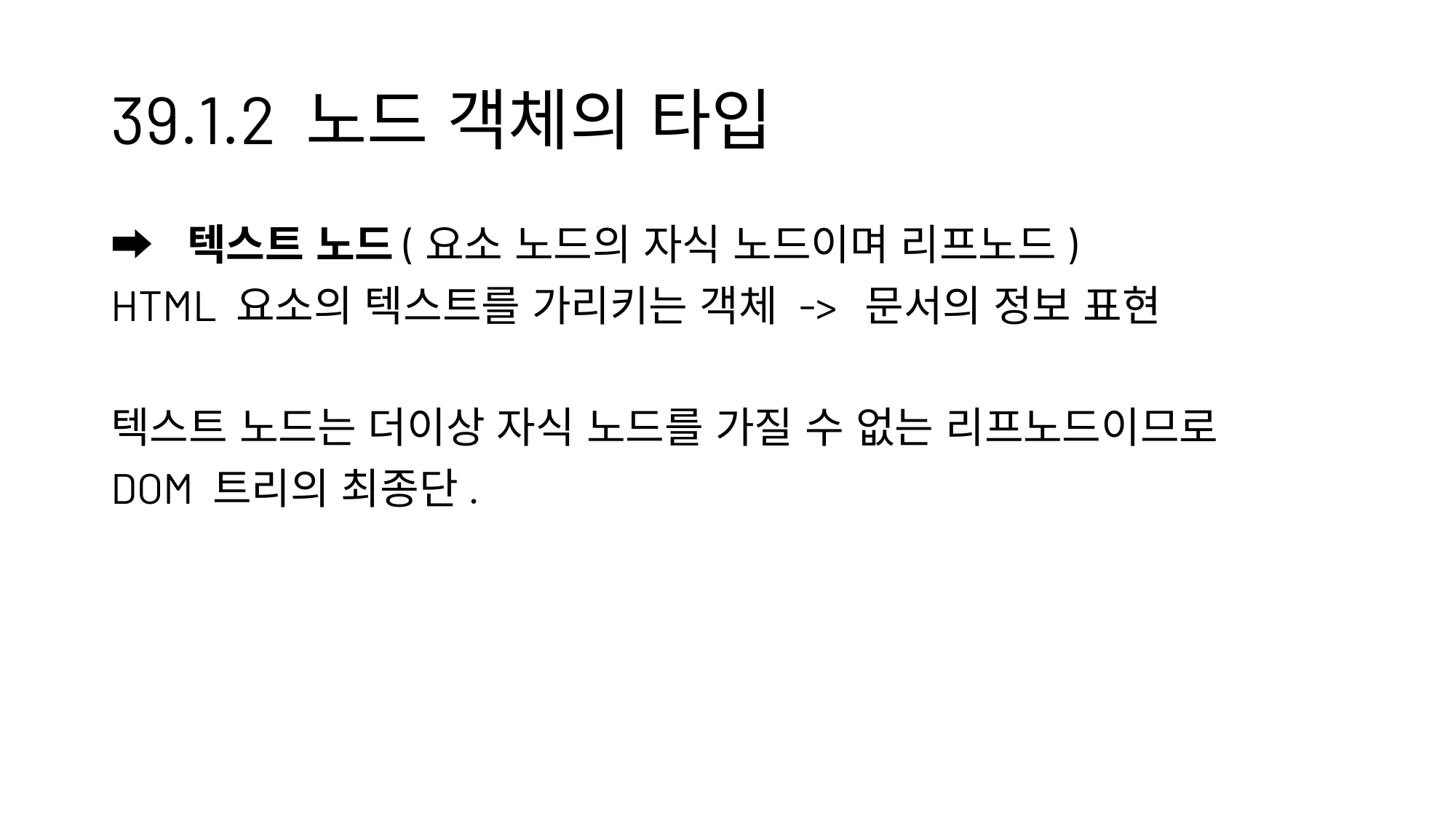

# 39.1.2 노드 객체의 타입
➡️  텍스트 노드(요소 노드의 자식 노드이며 리프노드)
HTML 요소의 텍스트를 가리키는 객체 ->  문서의 정보 표현

텍스트 노드는 더이상 자식 노드를 가질 수 없는 리프노드이므로
DOM 트리의 최종단.